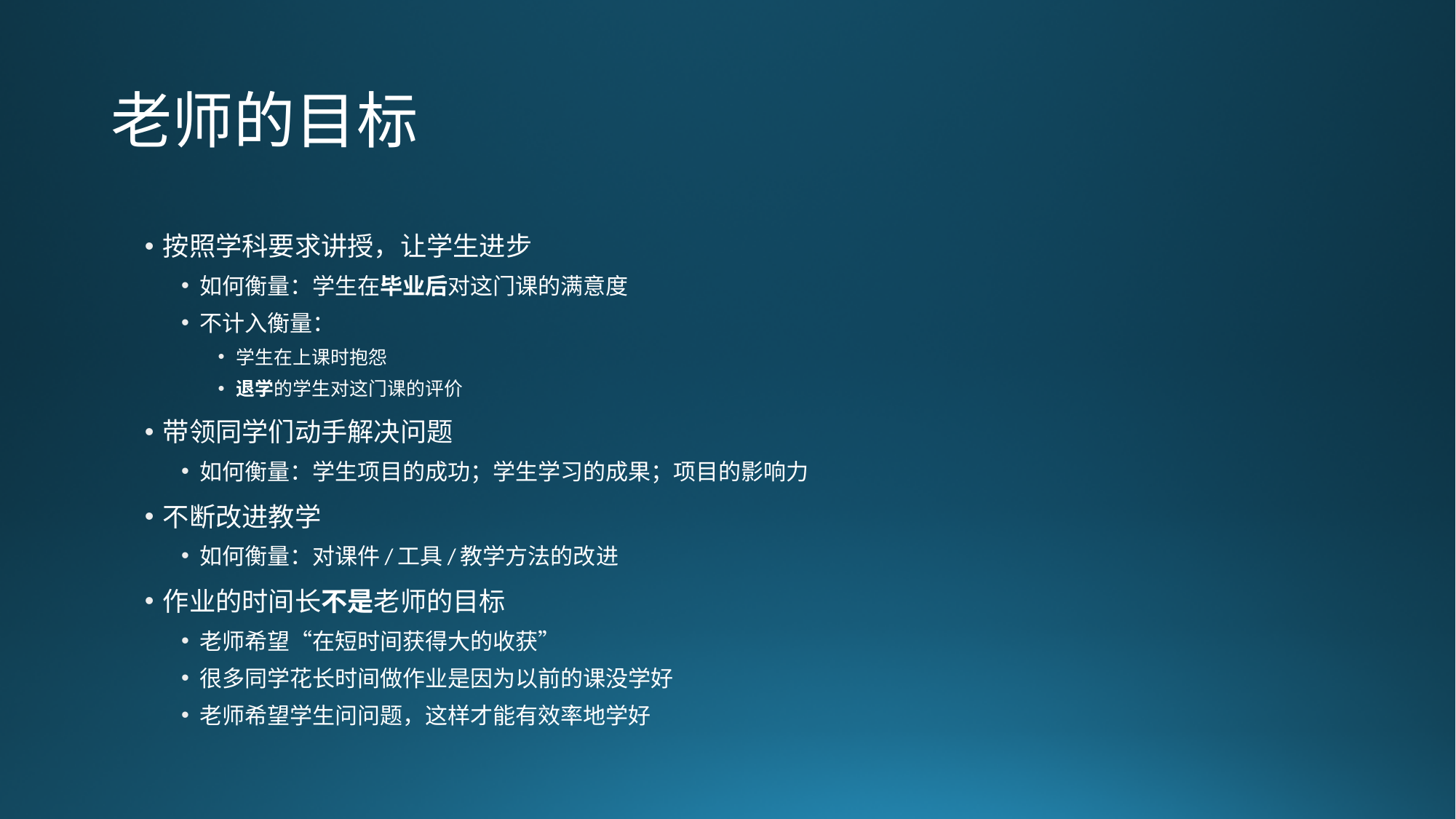

# 老师的目标
按照学科要求讲授，让学生进步
如何衡量：学生在毕业后对这门课的满意度
不计入衡量：
学生在上课时抱怨
退学的学生对这门课的评价
带领同学们动手解决问题
如何衡量：学生项目的成功；学生学习的成果；项目的影响力
不断改进教学
如何衡量：对课件/工具/教学方法的改进
作业的时间长不是老师的目标
老师希望“在短时间获得大的收获”
很多同学花长时间做作业是因为以前的课没学好
老师希望学生问问题，这样才能有效率地学好